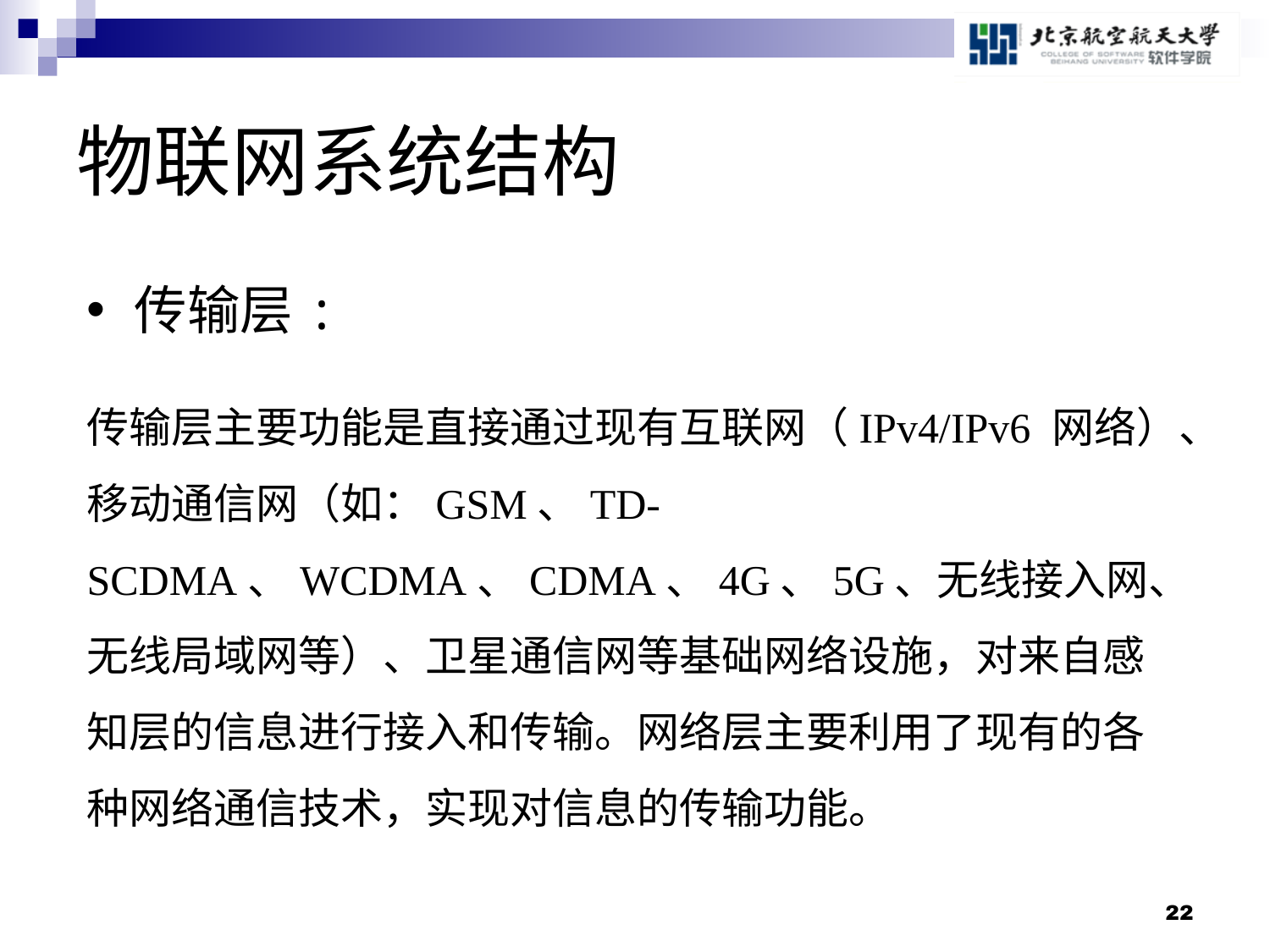

# 物联网系统结构
传输层:
传输层主要功能是直接通过现有互联网（IPv4/IPv6 网络）、移动通信网（如：GSM、TD-SCDMA、WCDMA、CDMA、4G、5G、无线接入网、无线局域网等）、卫星通信网等基础网络设施，对来自感知层的信息进行接入和传输。网络层主要利用了现有的各种网络通信技术，实现对信息的传输功能。
22